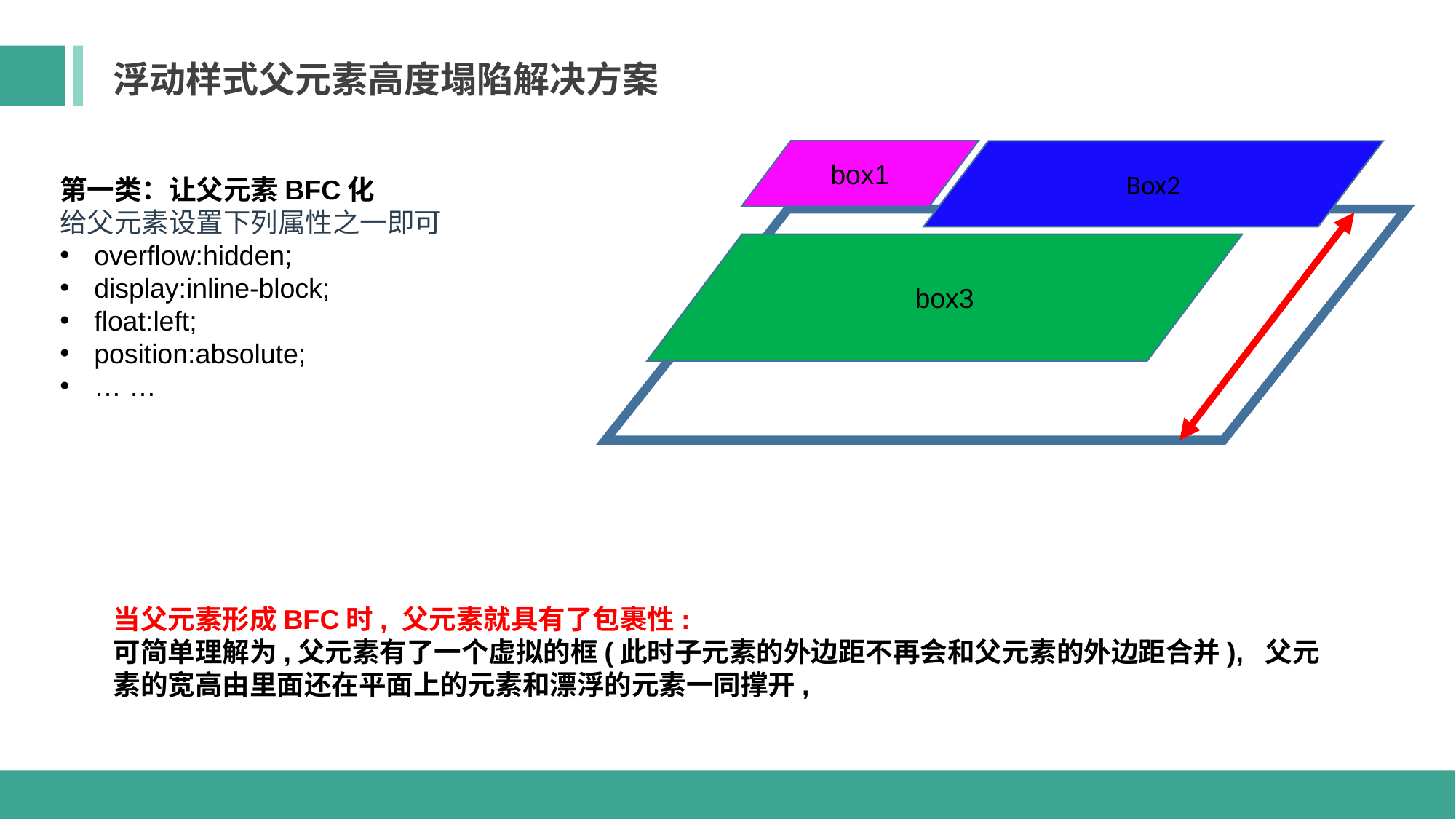

浮动样式父元素高度塌陷解决方案
box1
Box2
第一类：让父元素BFC化
给父元素设置下列属性之一即可
overflow:hidden;
display:inline-block;
float:left;
position:absolute;
… …

box3
当父元素形成BFC时, 父元素就具有了包裹性:
可简单理解为,父元素有了一个虚拟的框(此时子元素的外边距不再会和父元素的外边距合并),  父元素的宽高由里面还在平面上的元素和漂浮的元素一同撑开,